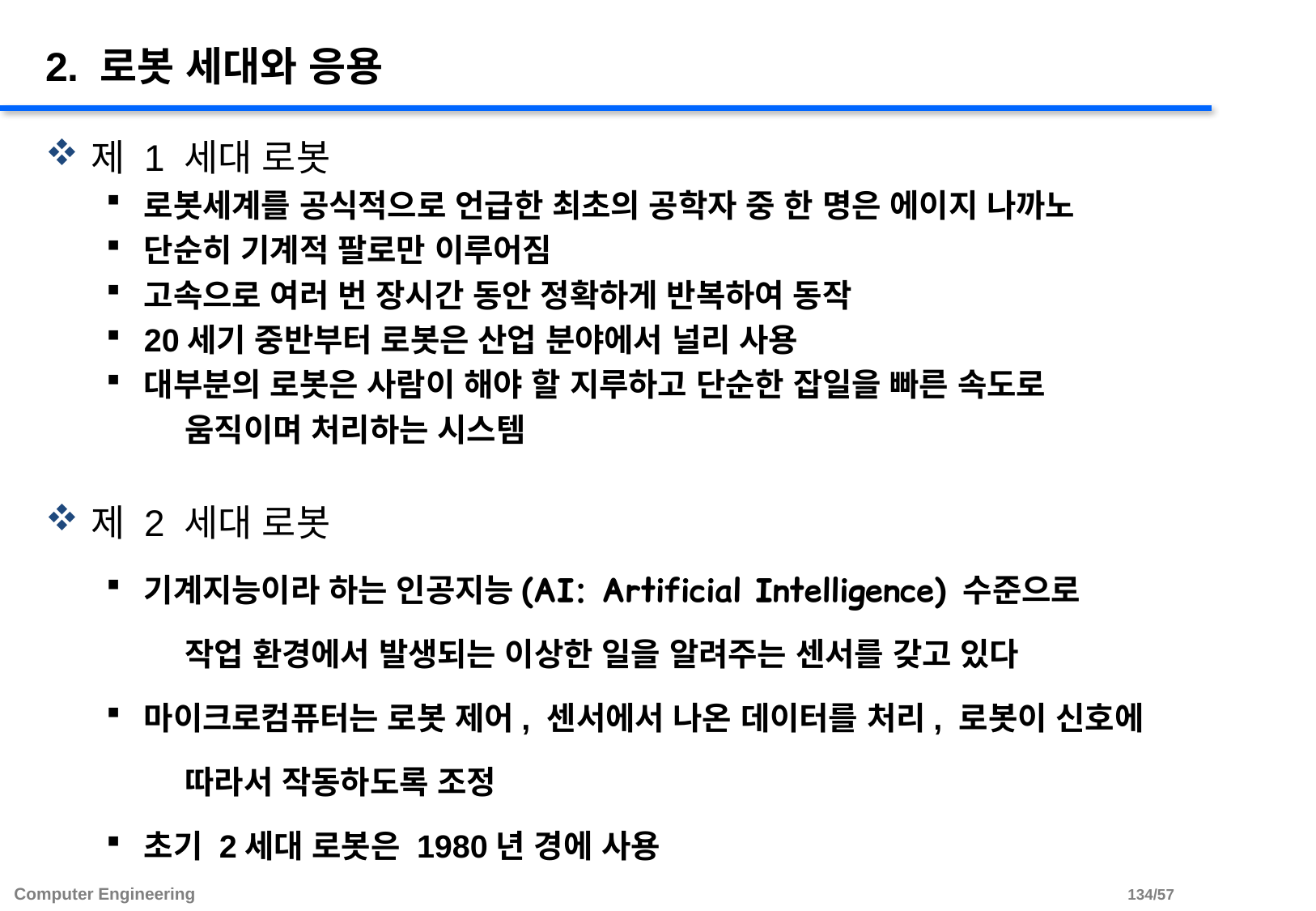

# 2. 로봇 세대와 응용
제 1 세대 로봇
로봇세계를 공식적으로 언급한 최초의 공학자 중 한 명은 에이지 나까노
단순히 기계적 팔로만 이루어짐
고속으로 여러 번 장시간 동안 정확하게 반복하여 동작
20세기 중반부터 로봇은 산업 분야에서 널리 사용
대부분의 로봇은 사람이 해야 할 지루하고 단순한 잡일을 빠른 속도로
        움직이며 처리하는 시스템

제 2 세대 로봇
기계지능이라 하는 인공지능(AI: Artificial Intelligence) 수준으로
        작업 환경에서 발생되는 이상한 일을 알려주는 센서를 갖고 있다
마이크로컴퓨터는 로봇 제어, 센서에서 나온 데이터를 처리, 로봇이 신호에
        따라서 작동하도록 조정
초기 2세대 로봇은 1980년 경에 사용